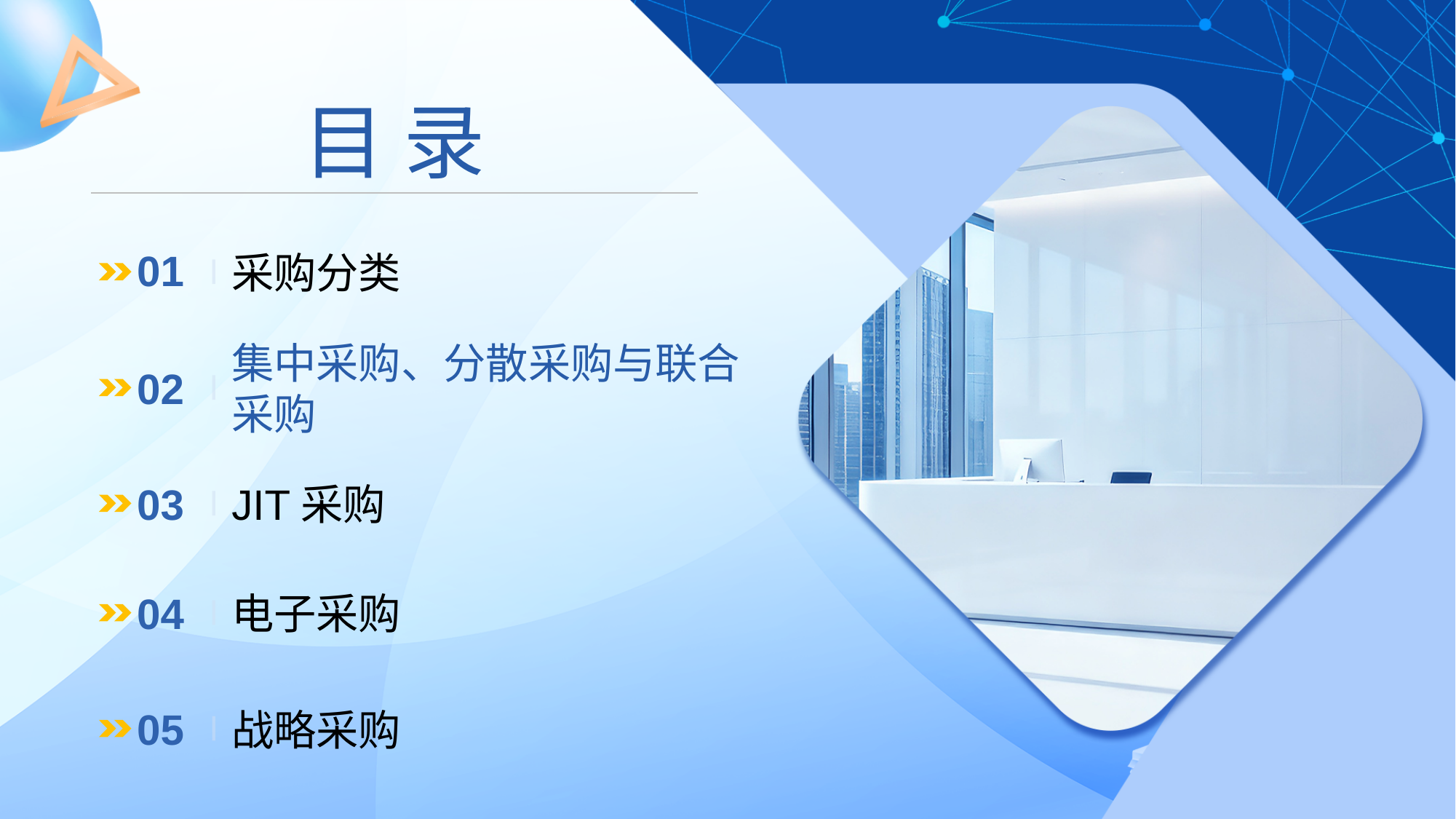

目 录
01
采购分类

02
集中采购、分散采购与联合采购

03
JIT采购

04
电子采购

05
战略采购